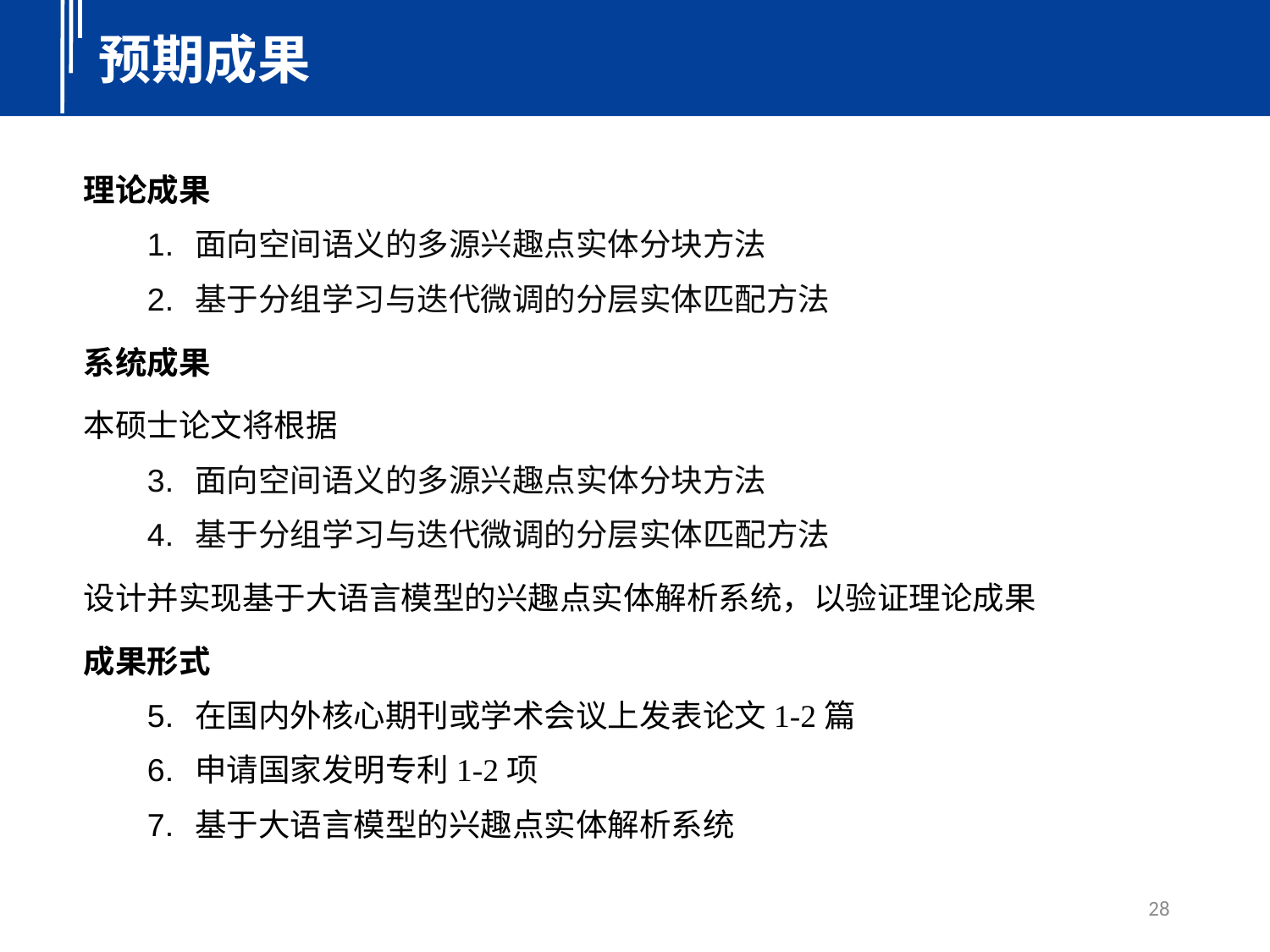

预期成果
理论成果
面向空间语义的多源兴趣点实体分块方法
基于分组学习与迭代微调的分层实体匹配方法
系统成果
本硕士论文将根据
面向空间语义的多源兴趣点实体分块方法
基于分组学习与迭代微调的分层实体匹配方法
设计并实现基于大语言模型的兴趣点实体解析系统，以验证理论成果
成果形式
在国内外核心期刊或学术会议上发表论文1-2篇
申请国家发明专利1-2项
基于大语言模型的兴趣点实体解析系统
28